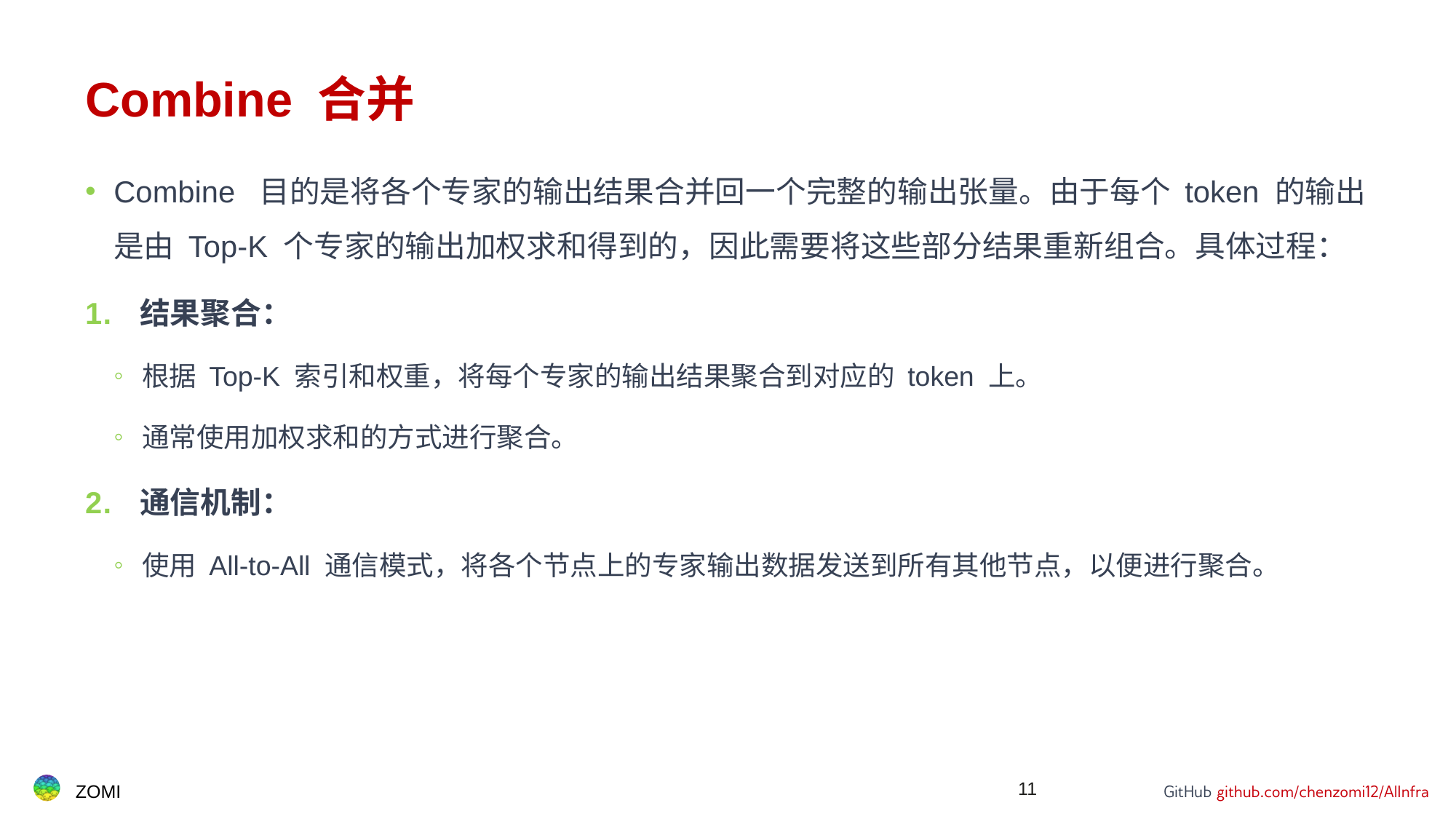

# Combine 合并
Combine  目的是将各个专家的输出结果合并回一个完整的输出张量。由于每个 token 的输出是由 Top-K 个专家的输出加权求和得到的，因此需要将这些部分结果重新组合。具体过程：
结果聚合：
根据 Top-K 索引和权重，将每个专家的输出结果聚合到对应的 token 上。
通常使用加权求和的方式进行聚合。
通信机制：
使用 All-to-All 通信模式，将各个节点上的专家输出数据发送到所有其他节点，以便进行聚合。